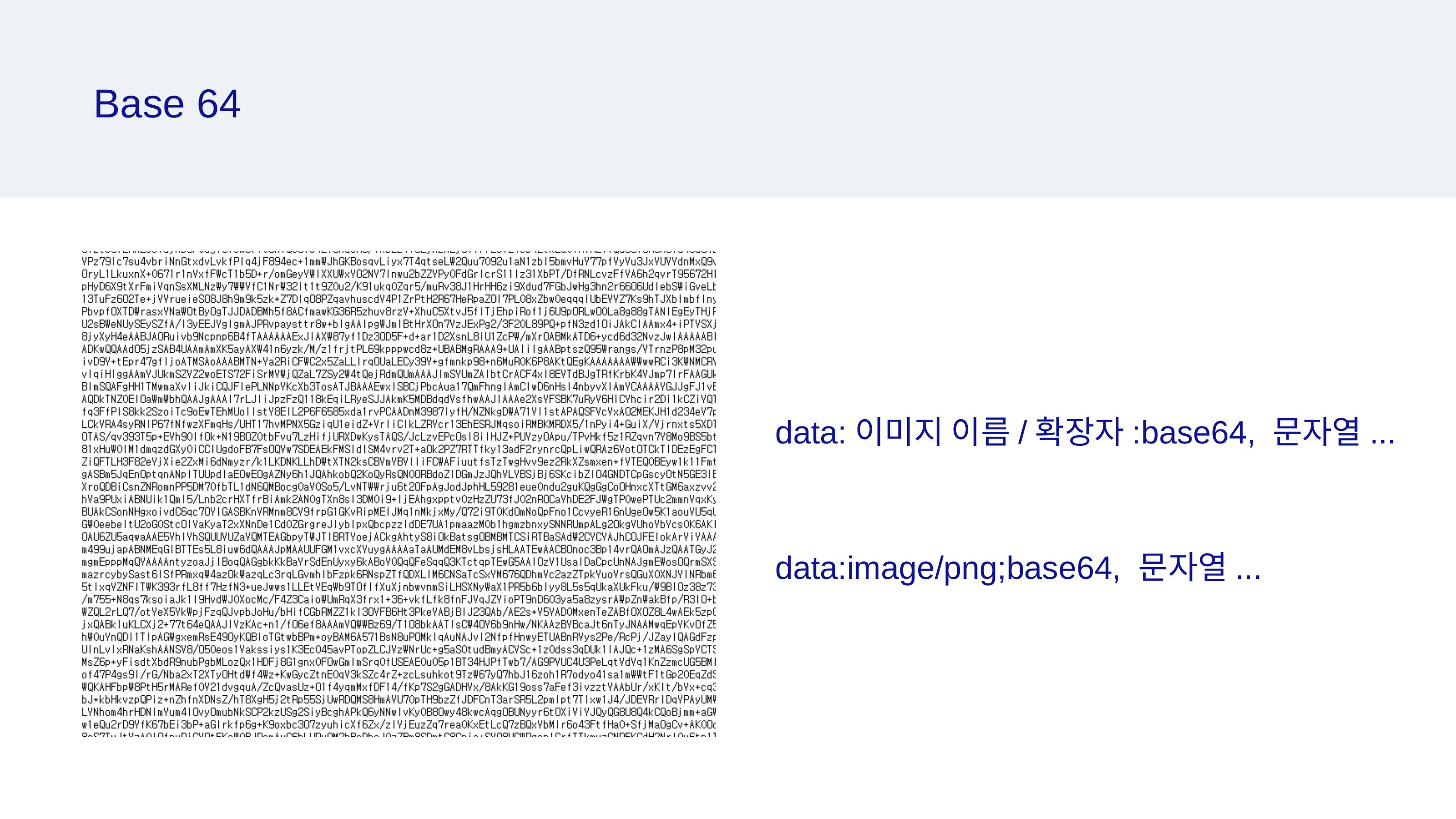

Base 64

data:이미지 이름/확장자:base64, 문자열...

data:image/png;base64, 문자열...